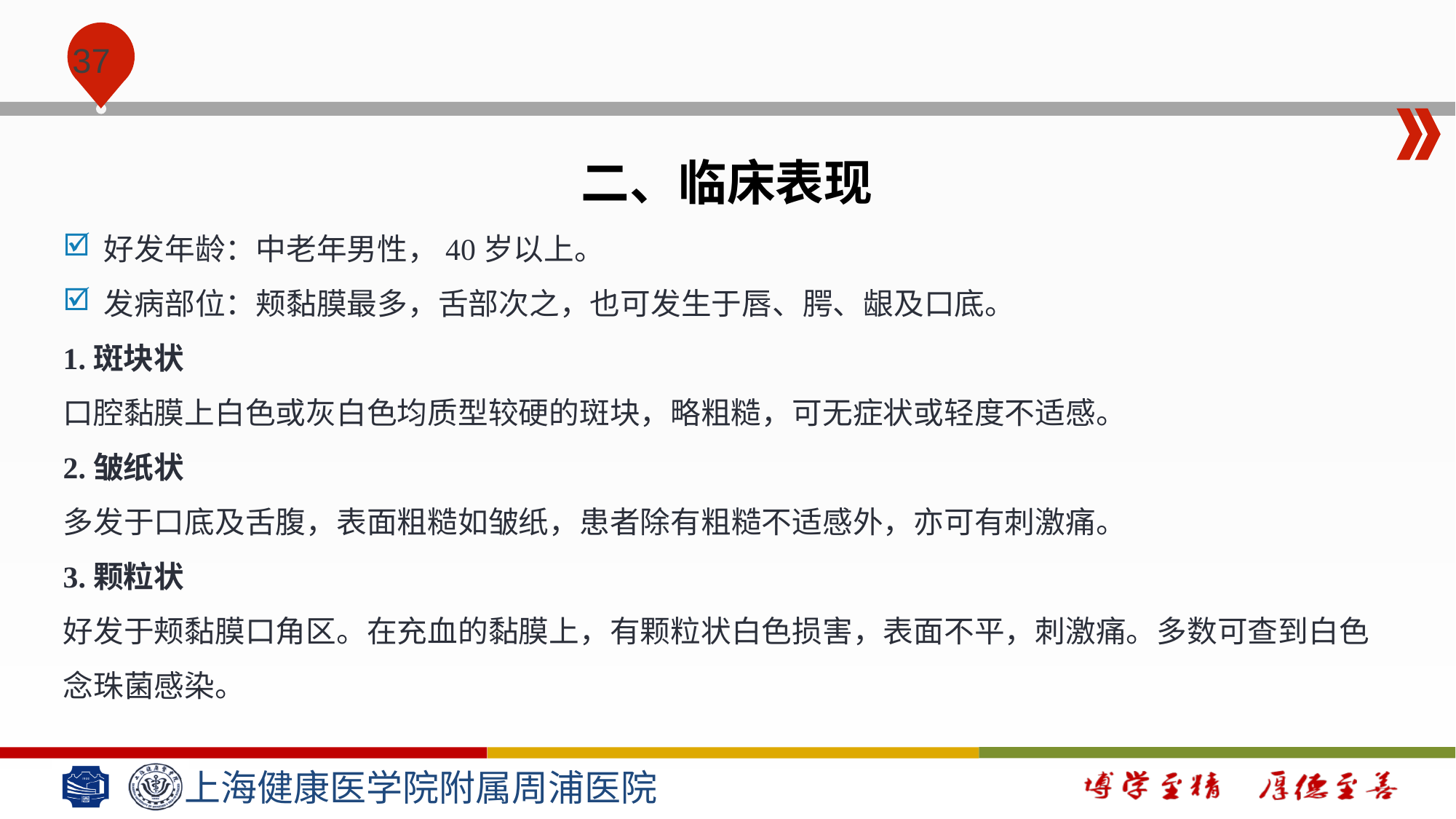

#
二、临床表现
好发年龄：中老年男性，40岁以上。
发病部位：颊黏膜最多，舌部次之，也可发生于唇、腭、龈及口底。
1.斑块状
口腔黏膜上白色或灰白色均质型较硬的斑块，略粗糙，可无症状或轻度不适感。
2.皱纸状
多发于口底及舌腹，表面粗糙如皱纸，患者除有粗糙不适感外，亦可有刺激痛。
3.颗粒状
好发于颊黏膜口角区。在充血的黏膜上，有颗粒状白色损害，表面不平，刺激痛。多数可查到白色念珠菌感染。